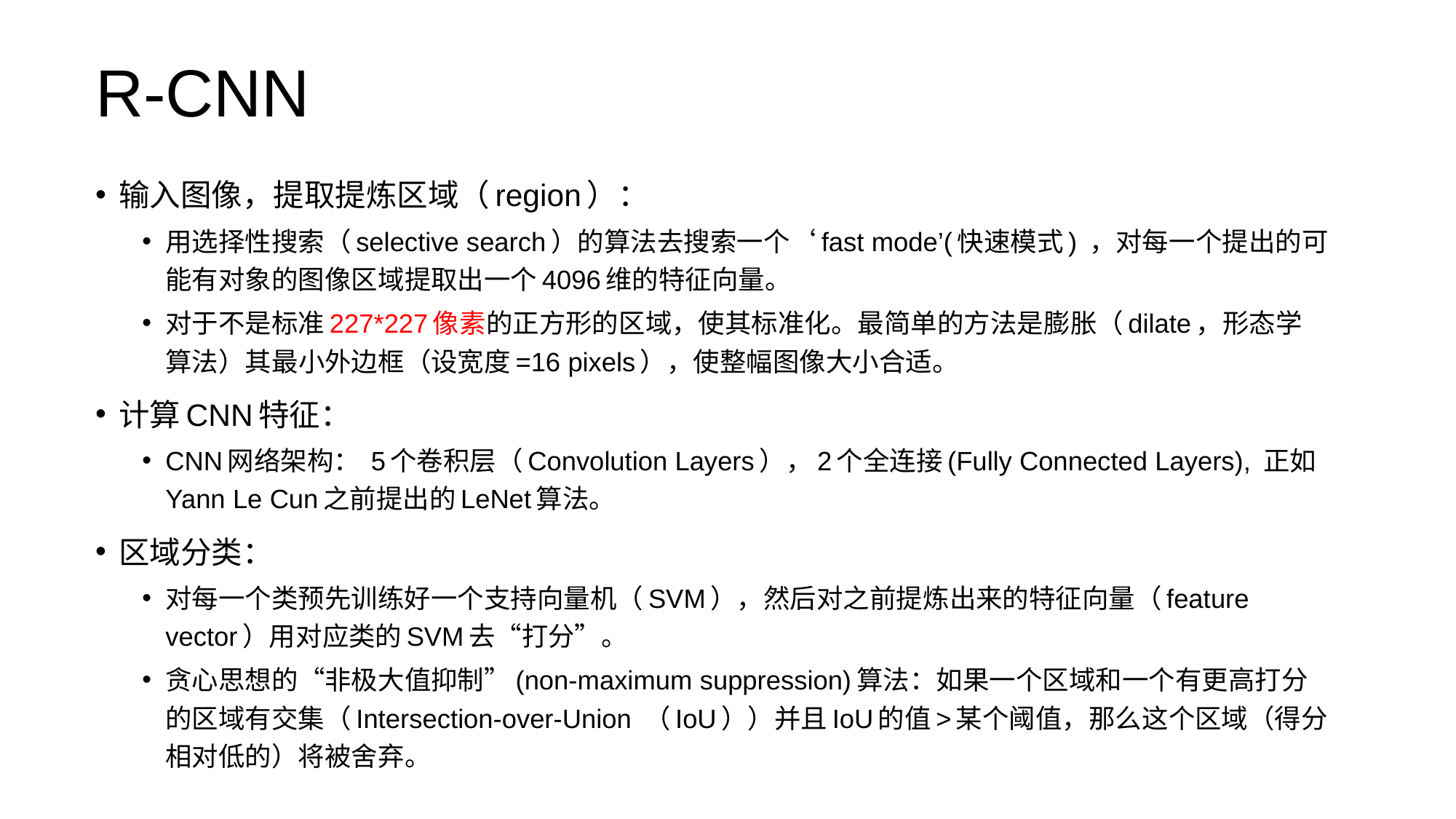

# R-CNN
输入图像，提取提炼区域（region）：
用选择性搜索（selective search）的算法去搜索一个‘fast mode’(快速模式) ，对每一个提出的可能有对象的图像区域提取出一个4096维的特征向量。
对于不是标准227*227像素的正方形的区域，使其标准化。最简单的方法是膨胀（dilate，形态学算法）其最小外边框（设宽度=16 pixels），使整幅图像大小合适。
计算CNN特征：
CNN网络架构： 5个卷积层（Convolution Layers），2个全连接(Fully Connected Layers), 正如Yann Le Cun之前提出的LeNet算法。
区域分类：
对每一个类预先训练好一个支持向量机（SVM），然后对之前提炼出来的特征向量（feature vector）用对应类的SVM去“打分”。
贪心思想的“非极大值抑制”(non-maximum suppression)算法：如果一个区域和一个有更高打分的区域有交集（Intersection-over-Union （IoU））并且IoU的值>某个阈值，那么这个区域（得分相对低的）将被舍弃。